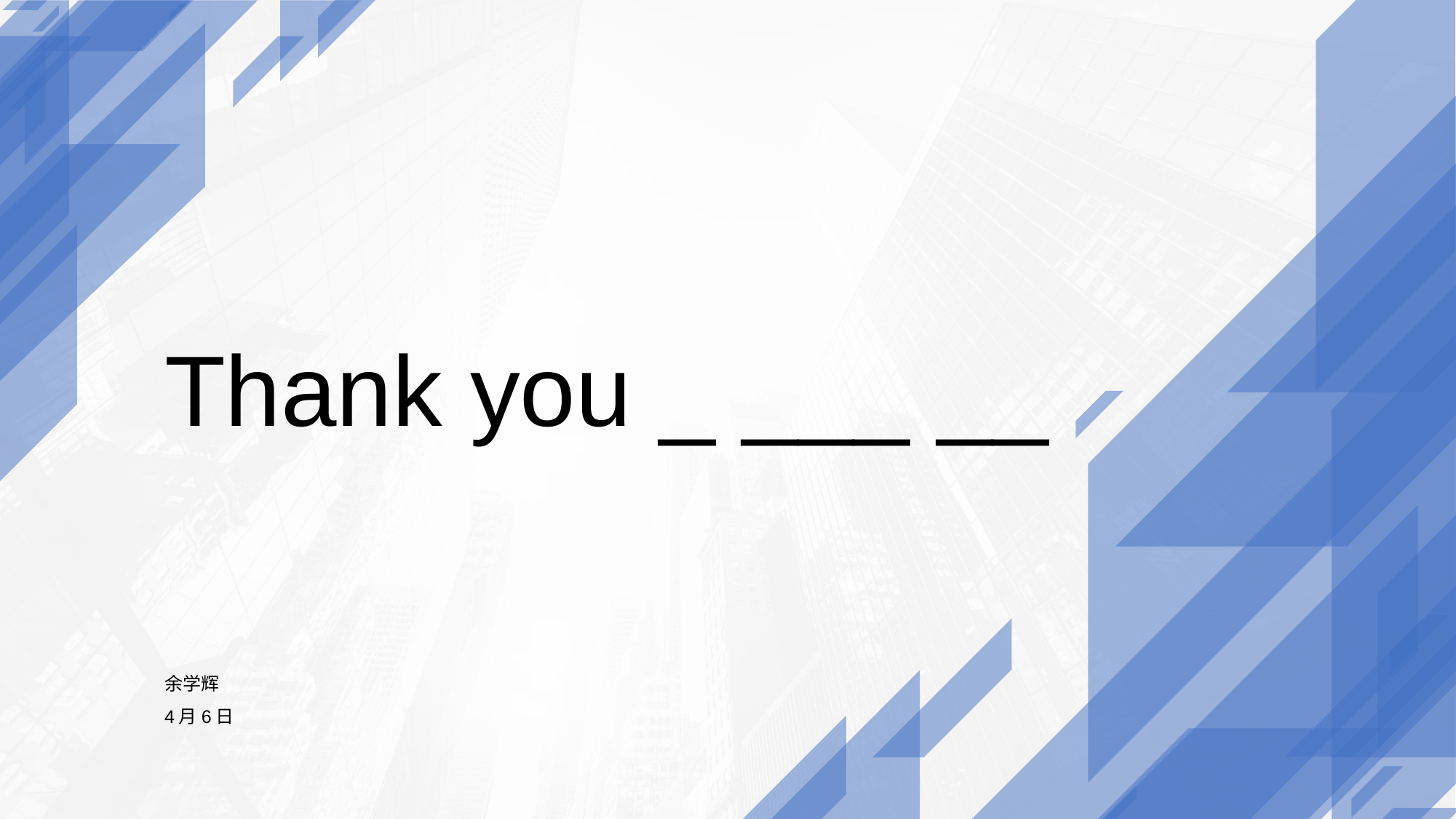

# Thank you _ ___ __
余学辉
4月6日